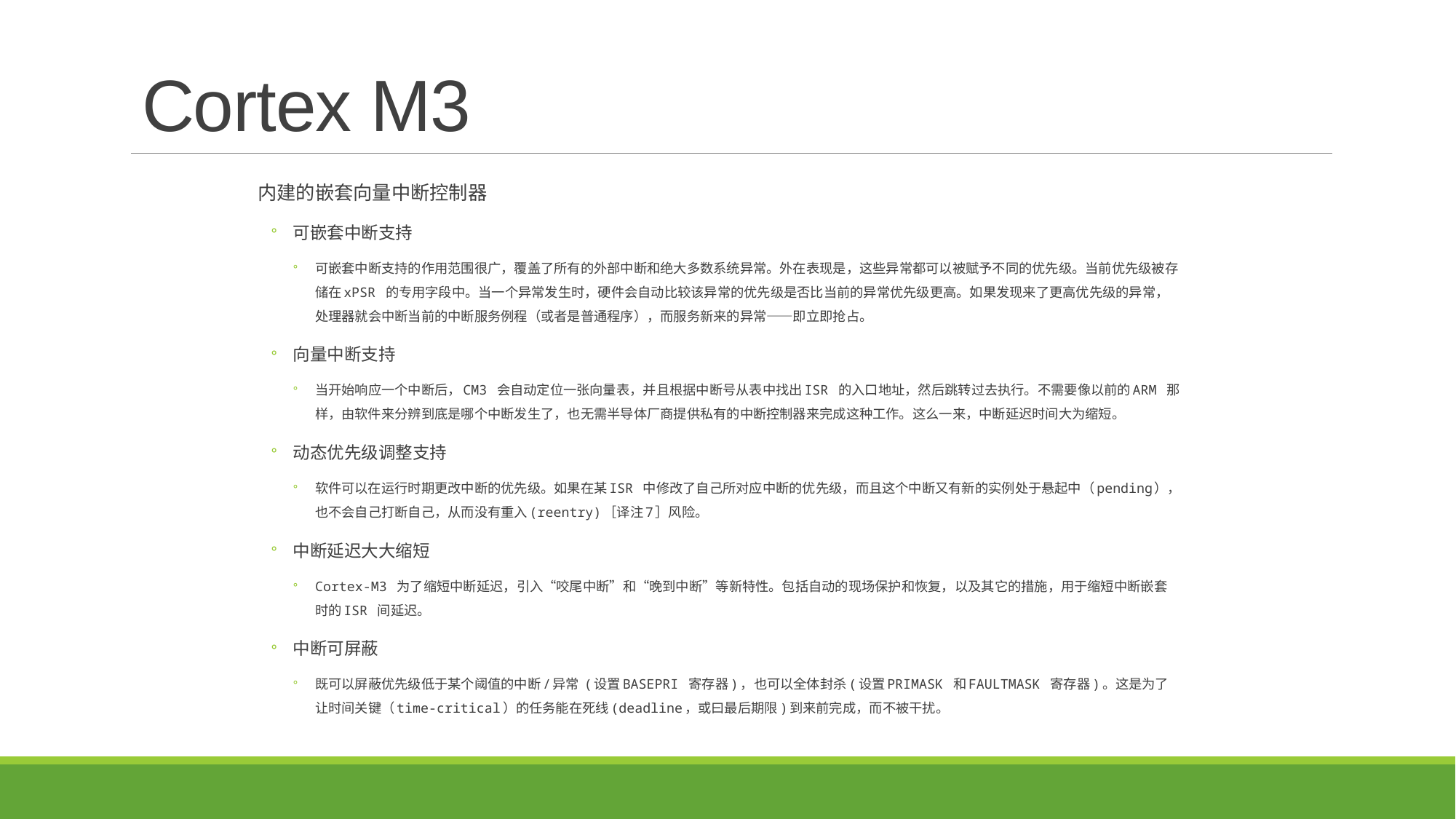

# Cortex M3
内建的嵌套向量中断控制器
可嵌套中断支持
可嵌套中断支持的作用范围很广，覆盖了所有的外部中断和绝大多数系统异常。外在表现是，这些异常都可以被赋予不同的优先级。当前优先级被存储在xPSR 的专用字段中。当一个异常发生时，硬件会自动比较该异常的优先级是否比当前的异常优先级更高。如果发现来了更高优先级的异常，处理器就会中断当前的中断服务例程（或者是普通程序），而服务新来的异常——即立即抢占。
向量中断支持
当开始响应一个中断后，CM3 会自动定位一张向量表，并且根据中断号从表中找出ISR 的入口地址，然后跳转过去执行。不需要像以前的ARM 那样，由软件来分辨到底是哪个中断发生了，也无需半导体厂商提供私有的中断控制器来完成这种工作。这么一来，中断延迟时间大为缩短。
动态优先级调整支持
软件可以在运行时期更改中断的优先级。如果在某ISR 中修改了自己所对应中断的优先级，而且这个中断又有新的实例处于悬起中（pending），也不会自己打断自己，从而没有重入(reentry)［译注7］风险。
中断延迟大大缩短
Cortex‐M3 为了缩短中断延迟，引入“咬尾中断”和“晚到中断”等新特性。包括自动的现场保护和恢复，以及其它的措施，用于缩短中断嵌套时的ISR 间延迟。
中断可屏蔽
既可以屏蔽优先级低于某个阈值的中断/异常 (设置BASEPRI 寄存器)，也可以全体封杀(设置PRIMASK 和FAULTMASK 寄存器)。这是为了让时间关键（time‐critical）的任务能在死线(deadline，或曰最后期限)到来前完成，而不被干扰。